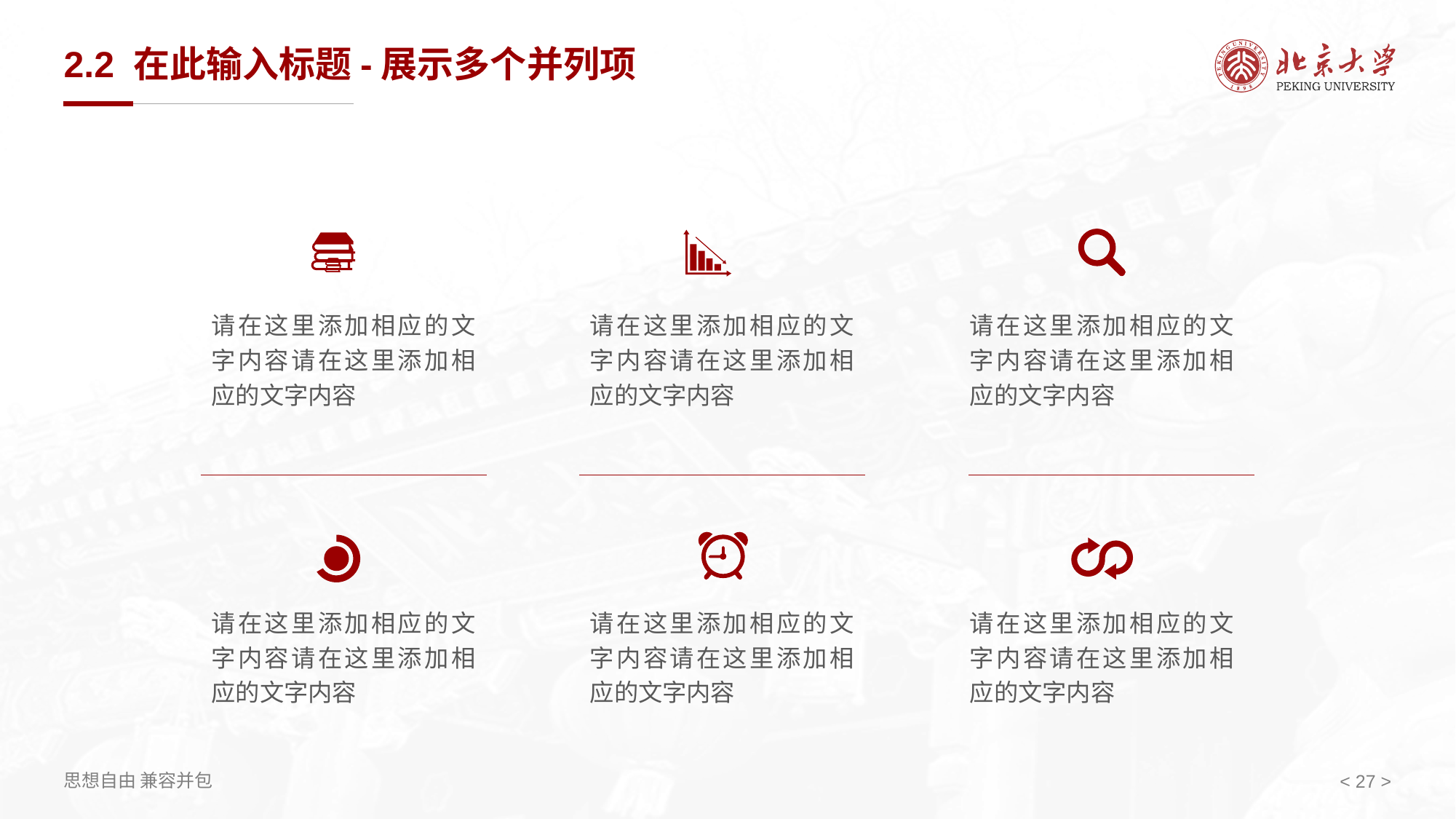

# 2.2 在此输入标题-展示多个并列项

请在这里添加相应的文字内容请在这里添加相应的文字内容
请在这里添加相应的文字内容请在这里添加相应的文字内容
请在这里添加相应的文字内容请在这里添加相应的文字内容

请在这里添加相应的文字内容请在这里添加相应的文字内容
请在这里添加相应的文字内容请在这里添加相应的文字内容
请在这里添加相应的文字内容请在这里添加相应的文字内容
< 27 >